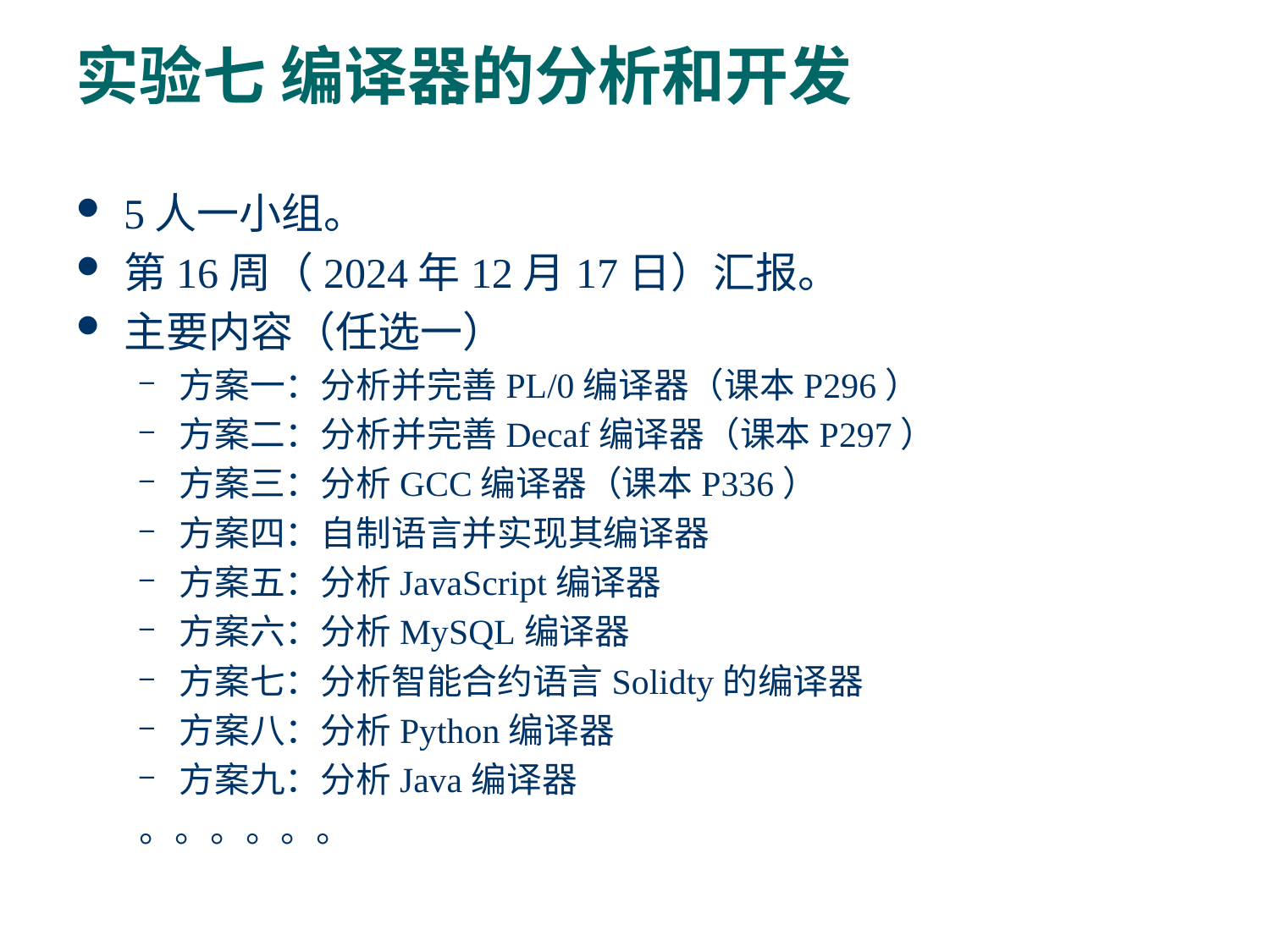

# 实验七 编译器的分析和开发
5人一小组。
第16周（2024年12月17日）汇报。
主要内容（任选一）
方案一：分析并完善PL/0编译器（课本P296）
方案二：分析并完善Decaf编译器（课本P297）
方案三：分析GCC编译器（课本P336）
方案四：自制语言并实现其编译器
方案五：分析JavaScript编译器
方案六：分析MySQL编译器
方案七：分析智能合约语言Solidty的编译器
方案八：分析Python编译器
方案九：分析Java编译器
。。。。。。